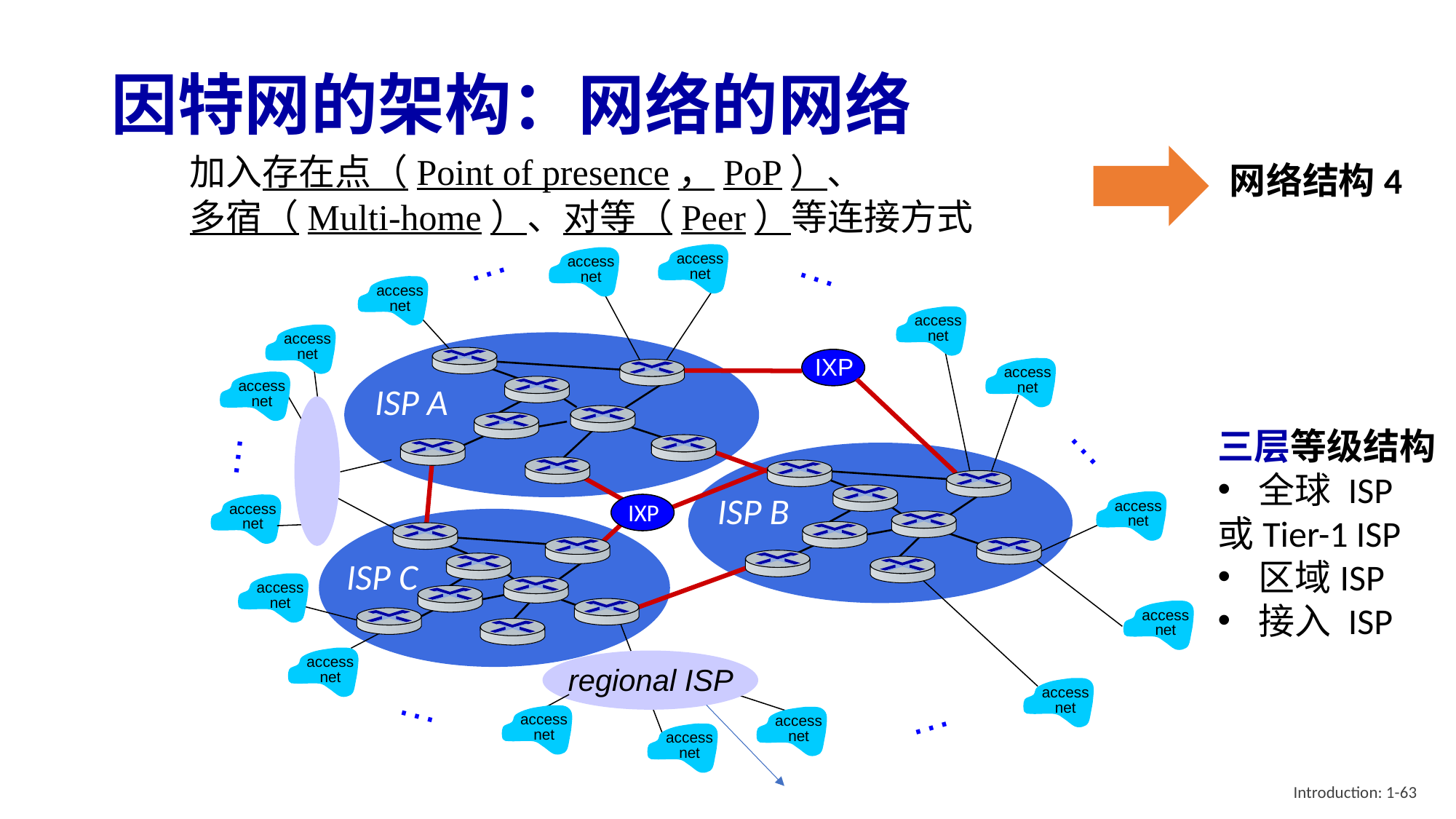

# 因特网的架构：网络的网络

加入存在点（Point of presence，PoP）、
多宿（Multi-home）、对等（Peer）等连接方式
网络结构4
…
…

access
net

access
net

access
net

access
net

access
net

IXP

access
net

access
net
ISP A

…

三层等级结构
全球 ISP
或Tier-1 ISP
区域ISP
接入 ISP

…

ISP B

access
net
IXP

access
net

ISP C

access
net

access
net

access
net

regional ISP

access
net
…

access
net

access
net
…

access
net
Introduction: 1-63